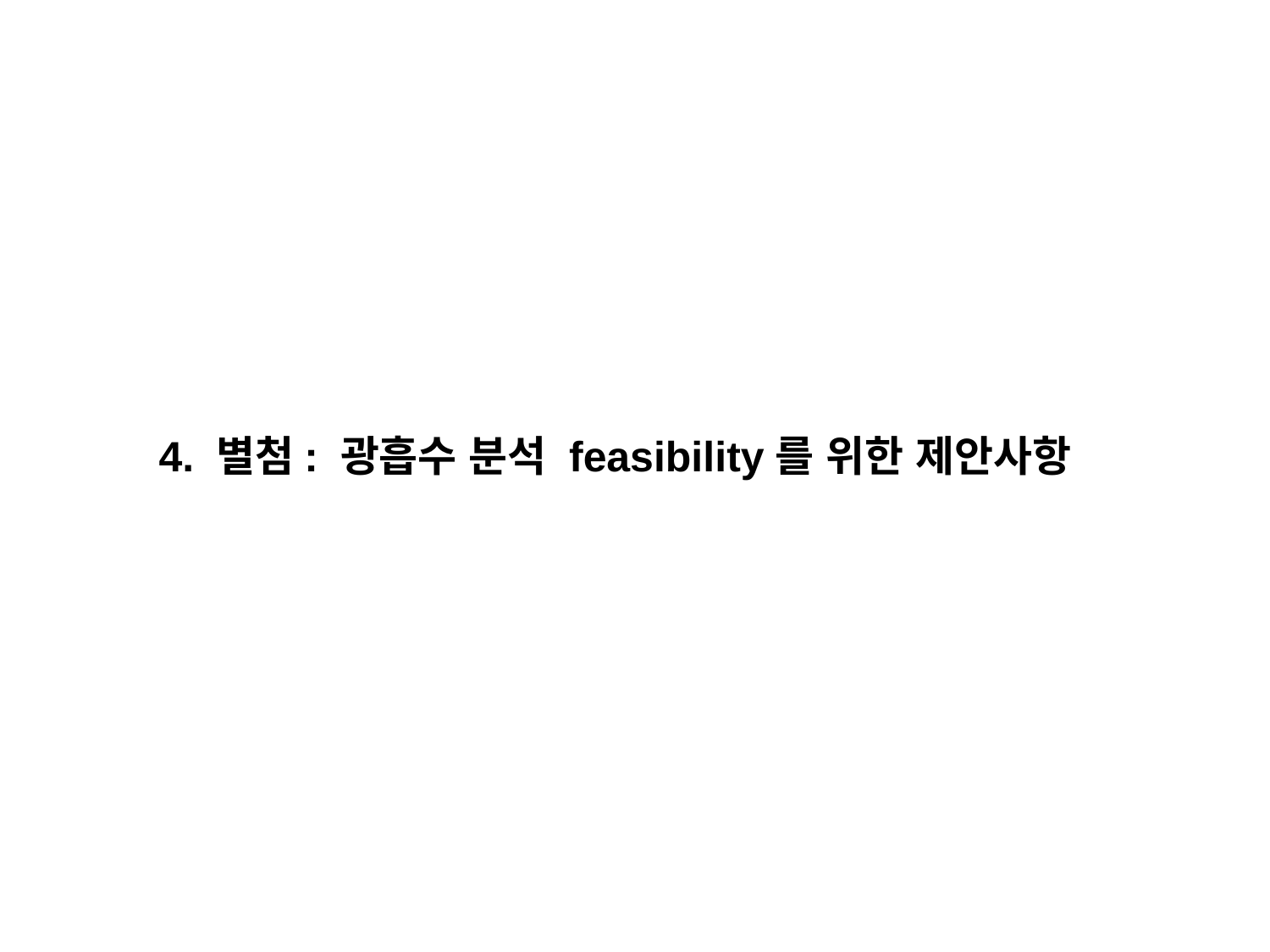

4. 별첨: 광흡수 분석 feasibility를 위한 제안사항